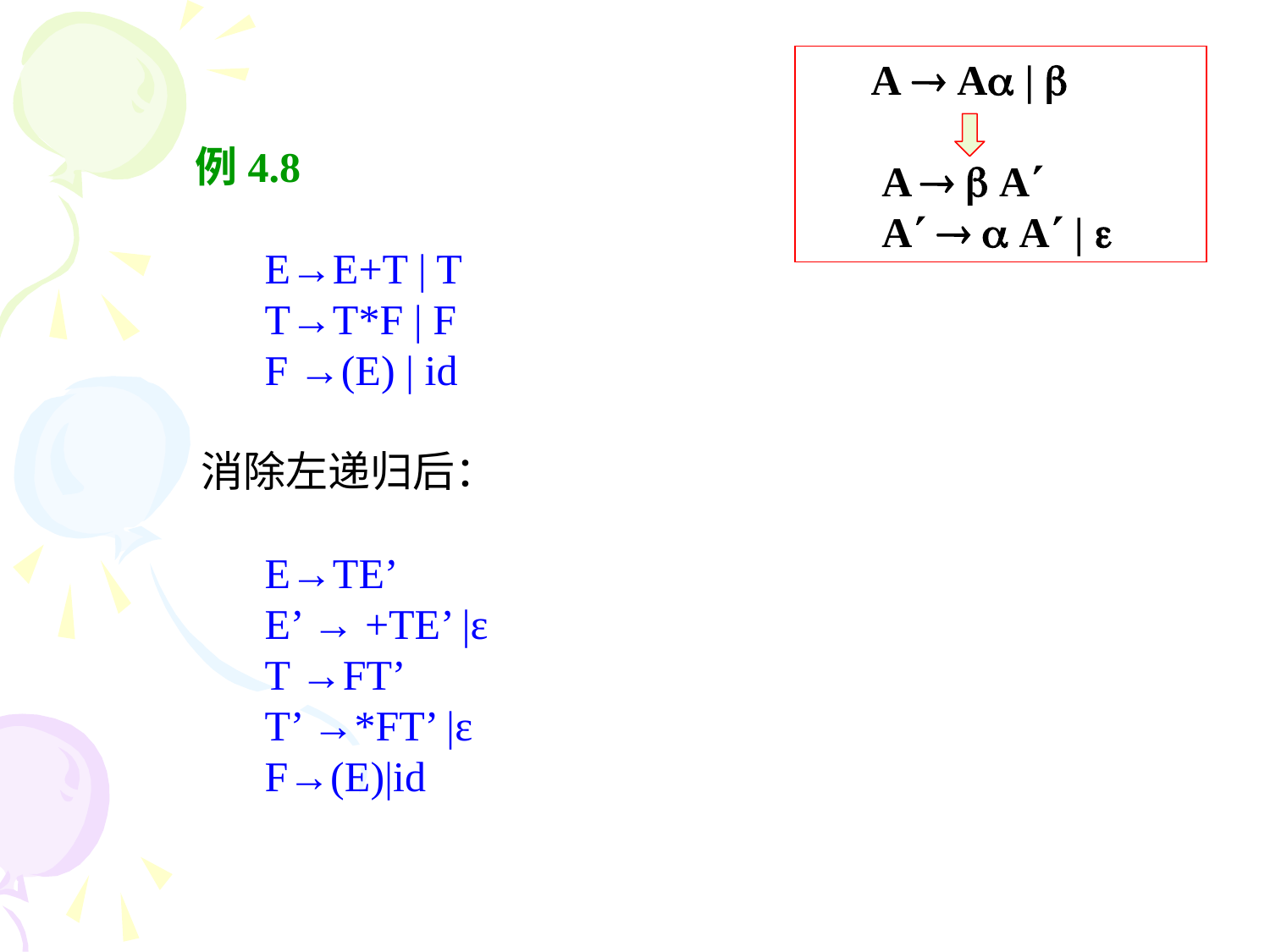

A → Aα | β

       A → β A′
       A′ → α A′ | ε

     例4.8

E→E+T | T
T→T*F | F
F →(E) | id

消除左递归后：

E→TE’
E’ → +TE’ |ε
T →FT’
T’ →*FT’ |ε
F→(E)|id

40